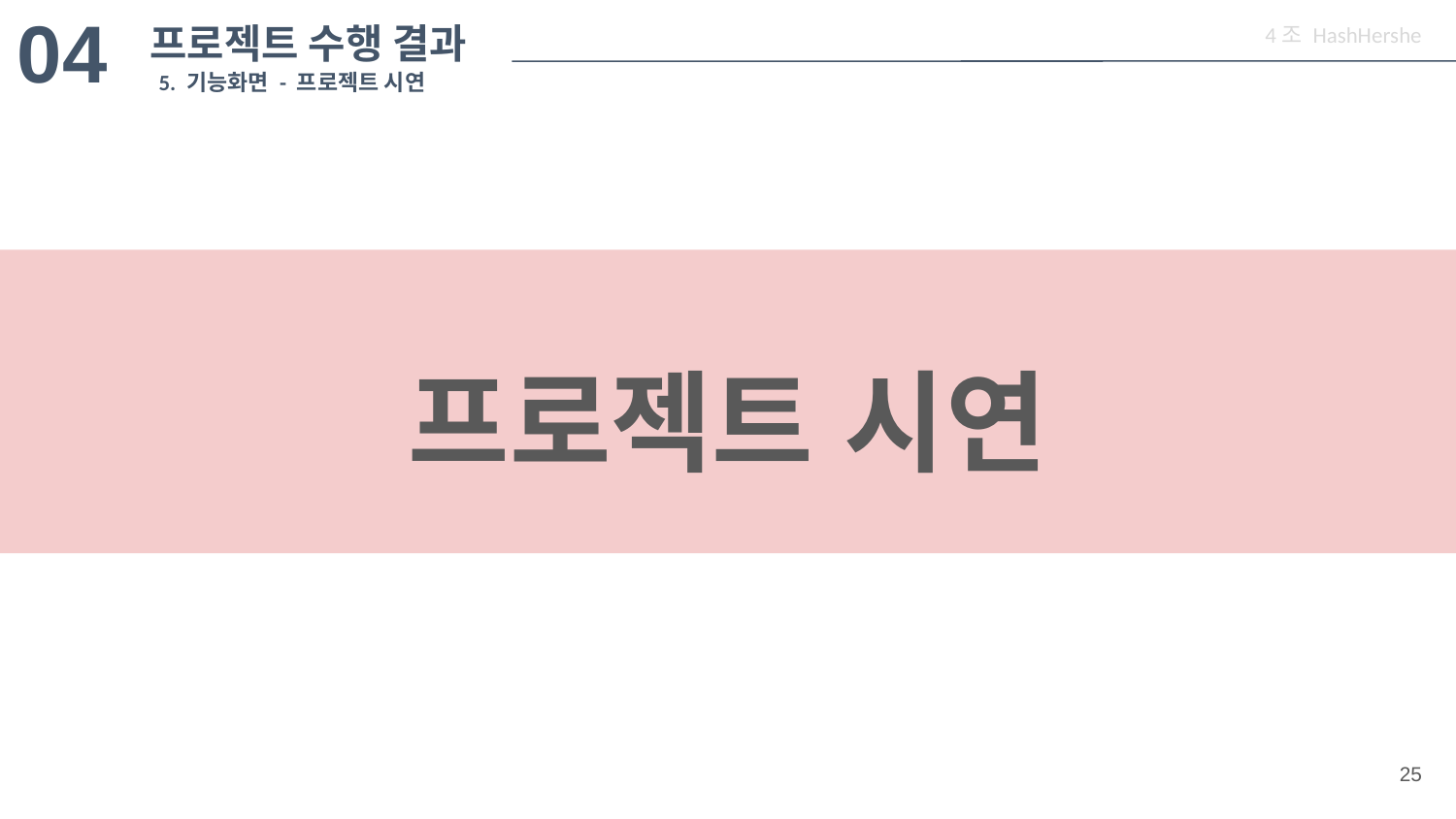

04
프로젝트 수행 결과
5. 기능화면 - 프로젝트 시연
4조 HashHershe

프로젝트 시연
25